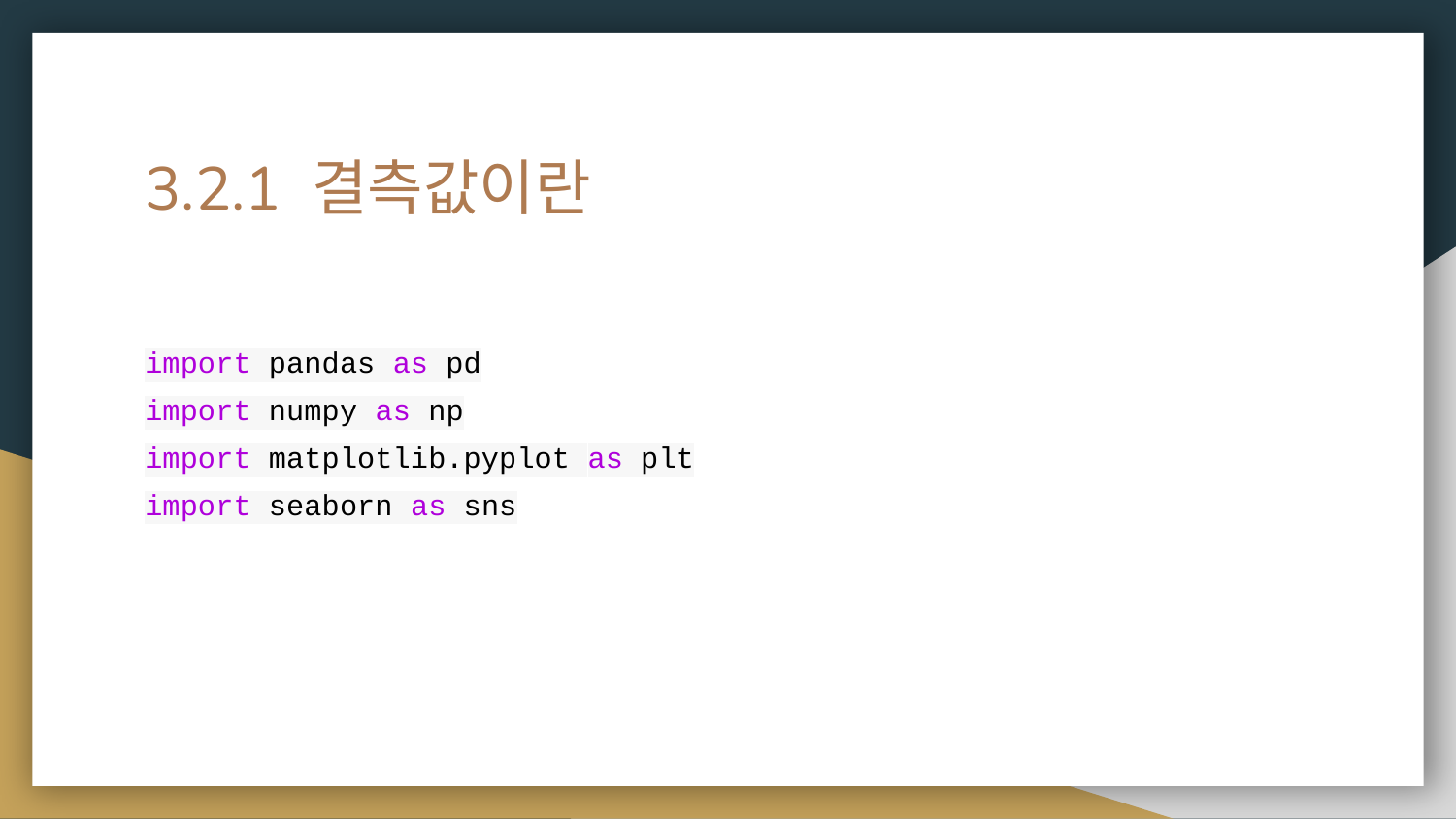

# 3.2.1 결측값이란
import pandas as pd
import numpy as np
import matplotlib.pyplot as plt
import seaborn as sns